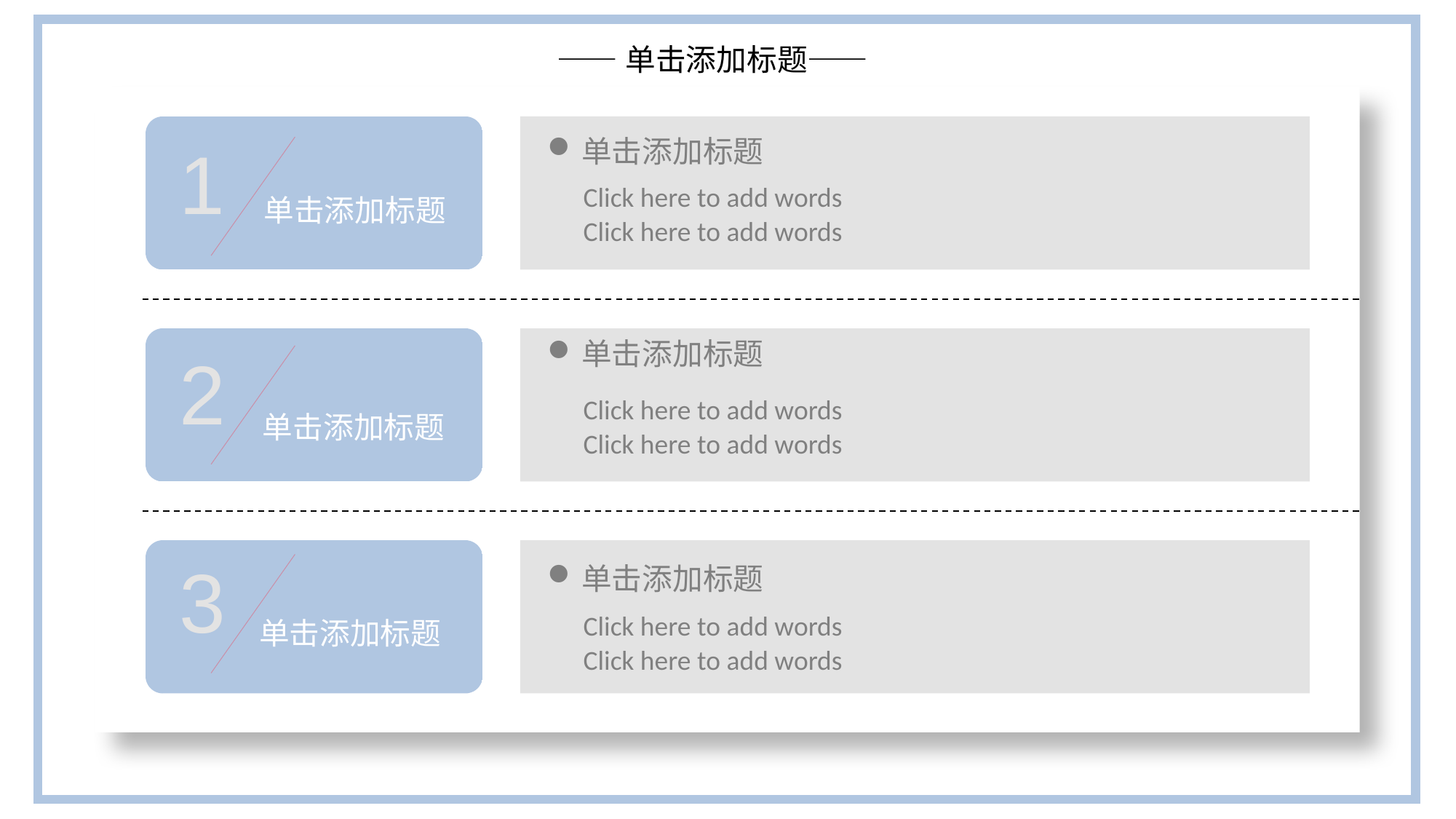

——单击添加标题——

1
单击添加标题

Click here to add words
单击添加标题
Click here to add words

单击添加标题

2
Click here to add words
单击添加标题
Click here to add words

3
单击添加标题

Click here to add words
单击添加标题
Click here to add words